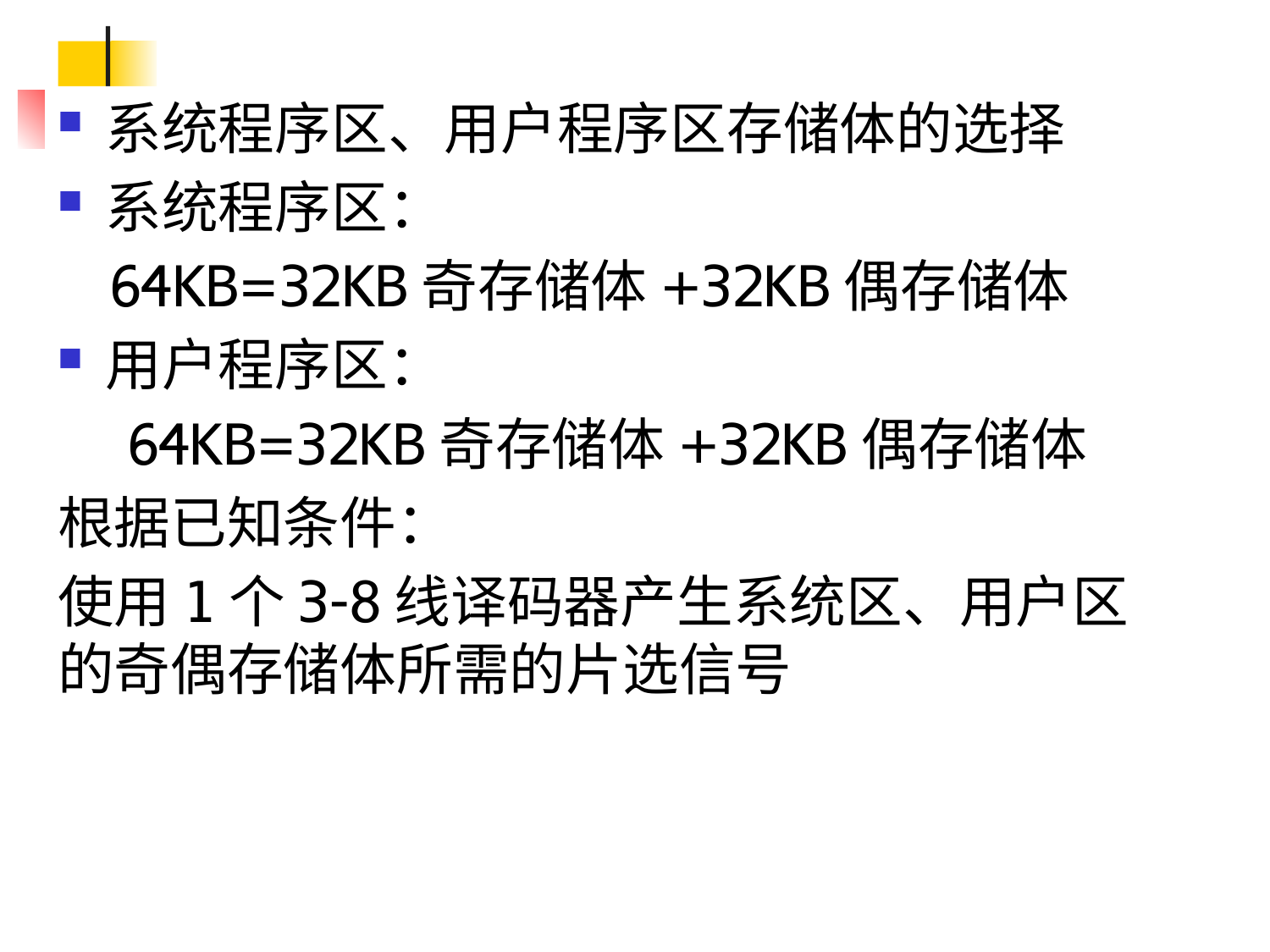

系统程序区、用户程序区存储体的选择
系统程序区：
   64KB=32KB奇存储体+32KB偶存储体
用户程序区：
    64KB=32KB奇存储体+32KB偶存储体
根据已知条件：
使用1个3-8线译码器产生系统区、用户区的奇偶存储体所需的片选信号